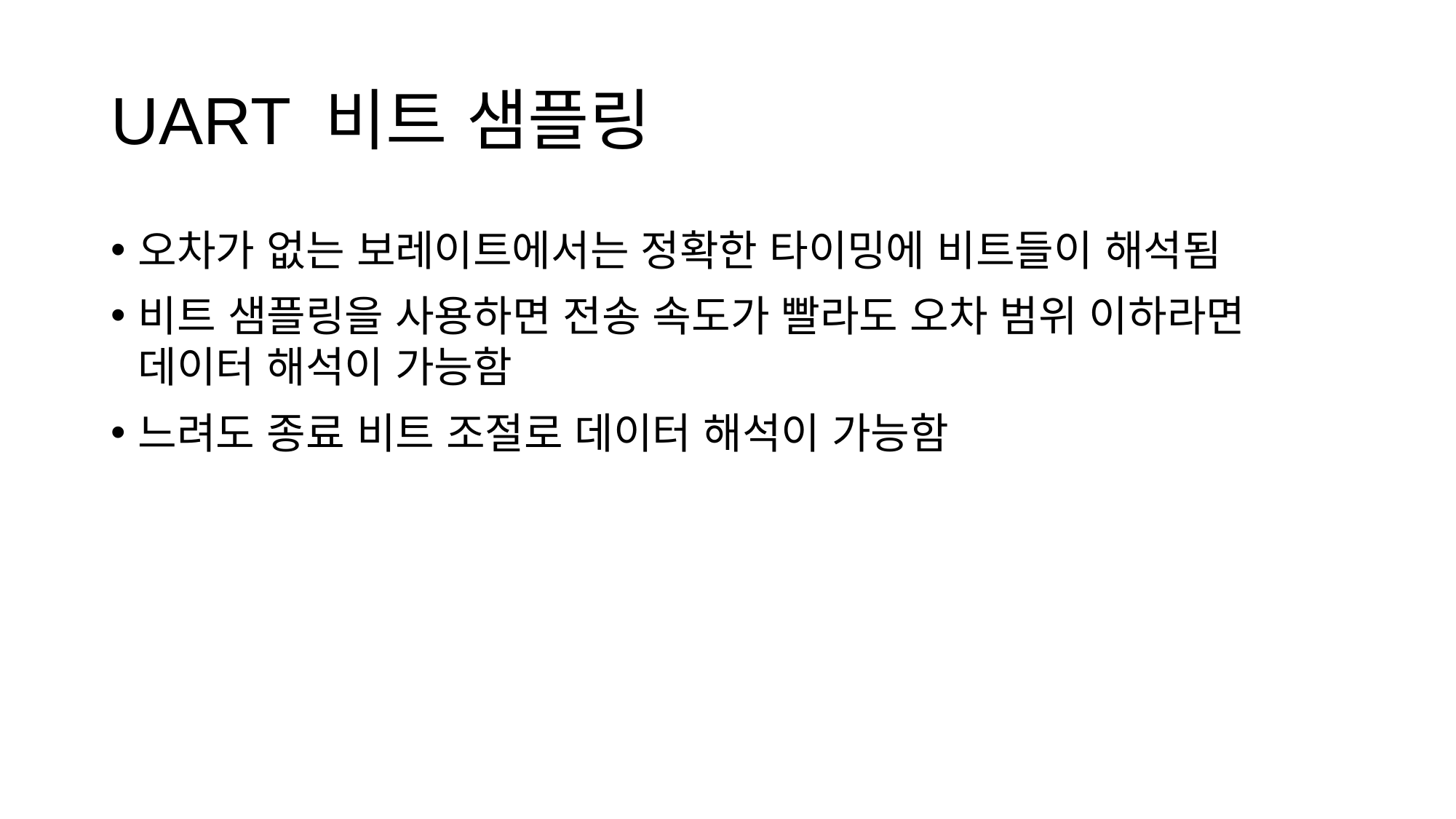

# UART 비트 샘플링
오차가 없는 보레이트에서는 정확한 타이밍에 비트들이 해석됨
비트 샘플링을 사용하면 전송 속도가 빨라도 오차 범위 이하라면 데이터 해석이 가능함
느려도 종료 비트 조절로 데이터 해석이 가능함